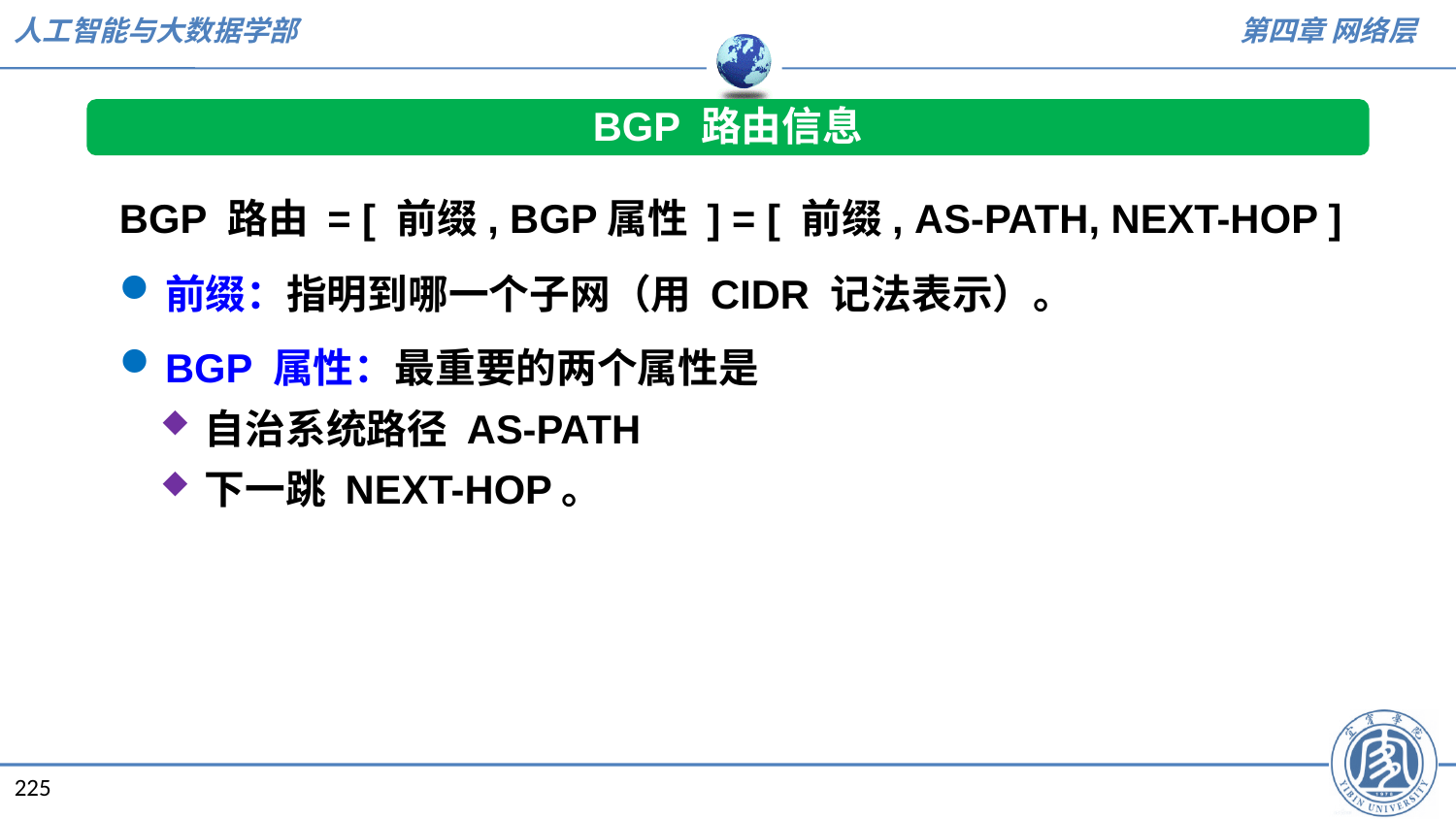

BGP 路由信息

BGP 路由 = [ 前缀, BGP属性 ] = [ 前缀, AS-PATH, NEXT-HOP ]
前缀：指明到哪一个子网（用 CIDR 记法表示）。
BGP 属性：最重要的两个属性是
自治系统路径 AS-PATH
下一跳 NEXT-HOP。
225